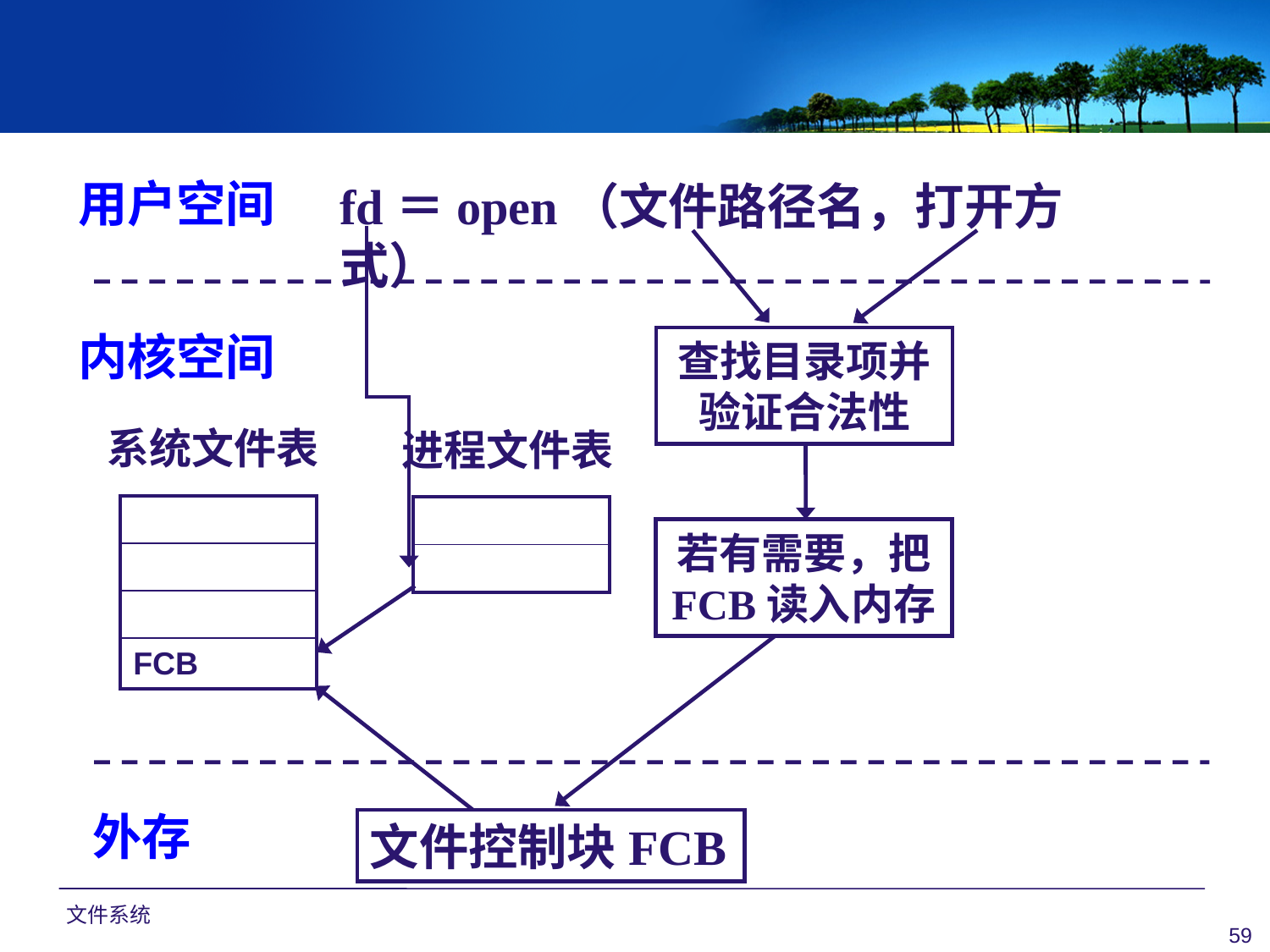

用户空间
fd＝open（文件路径名，打开方式）

内核空间
查找目录项并
验证合法性
系统文件表
进程文件表

|  |
| --- |
|  |
|  |
| FCB |
|  |
| --- |
|  |
若有需要，把
FCB读入内存

外存
文件控制块FCB
文件系统
59